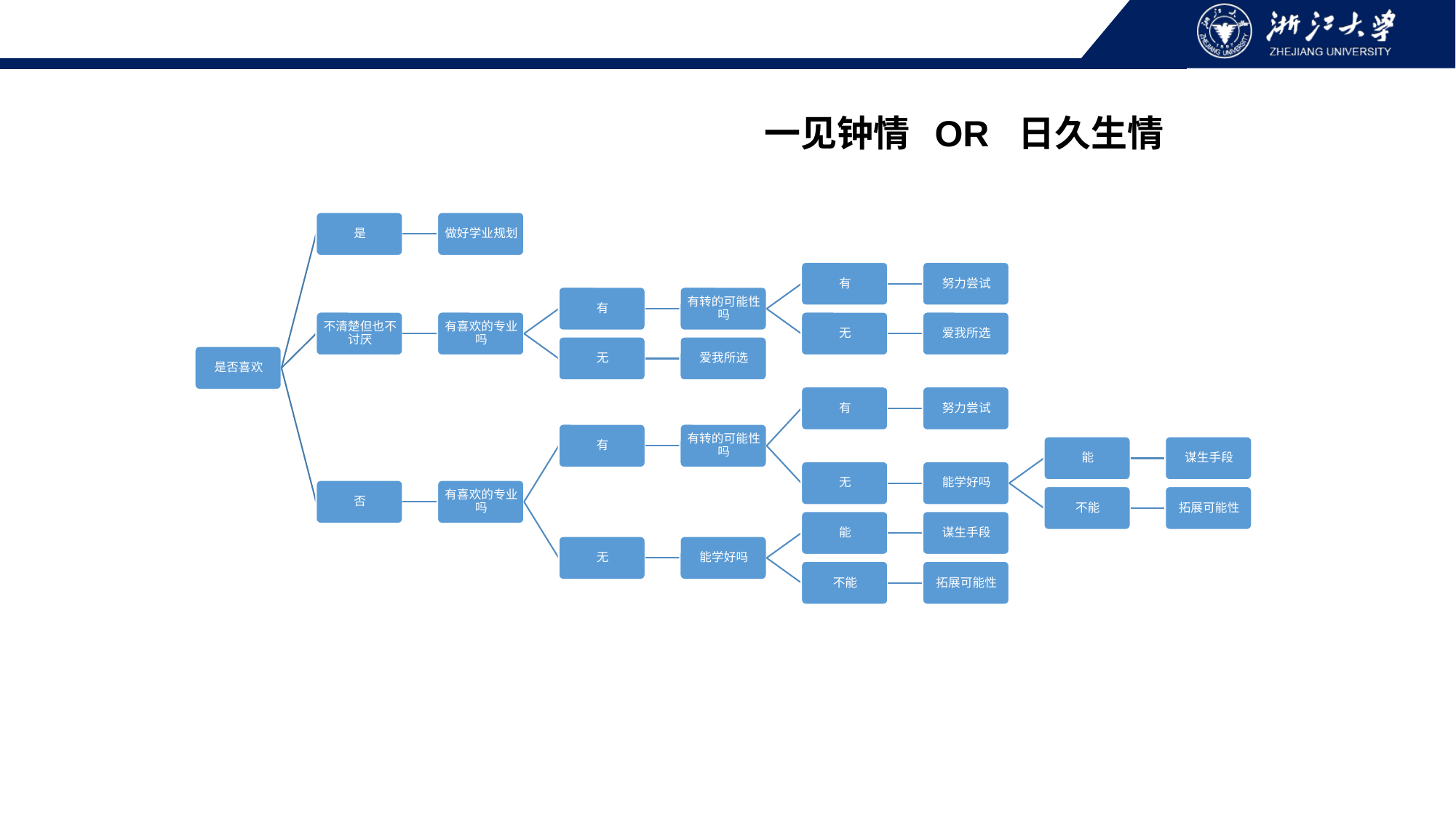

是否喜欢

是

做好学业规划

不清楚但也不讨厌

有喜欢的专业吗

有

有转的可能性吗

有

努力尝试

无

爱我所选

无

爱我所选

否

有喜欢的专业吗

有

有转的可能性吗

有

努力尝试

无

能学好吗

能

谋生手段

不能

拓展可能性

无

能学好吗

能

谋生手段

不能

拓展可能性
一见钟情  OR  日久生情